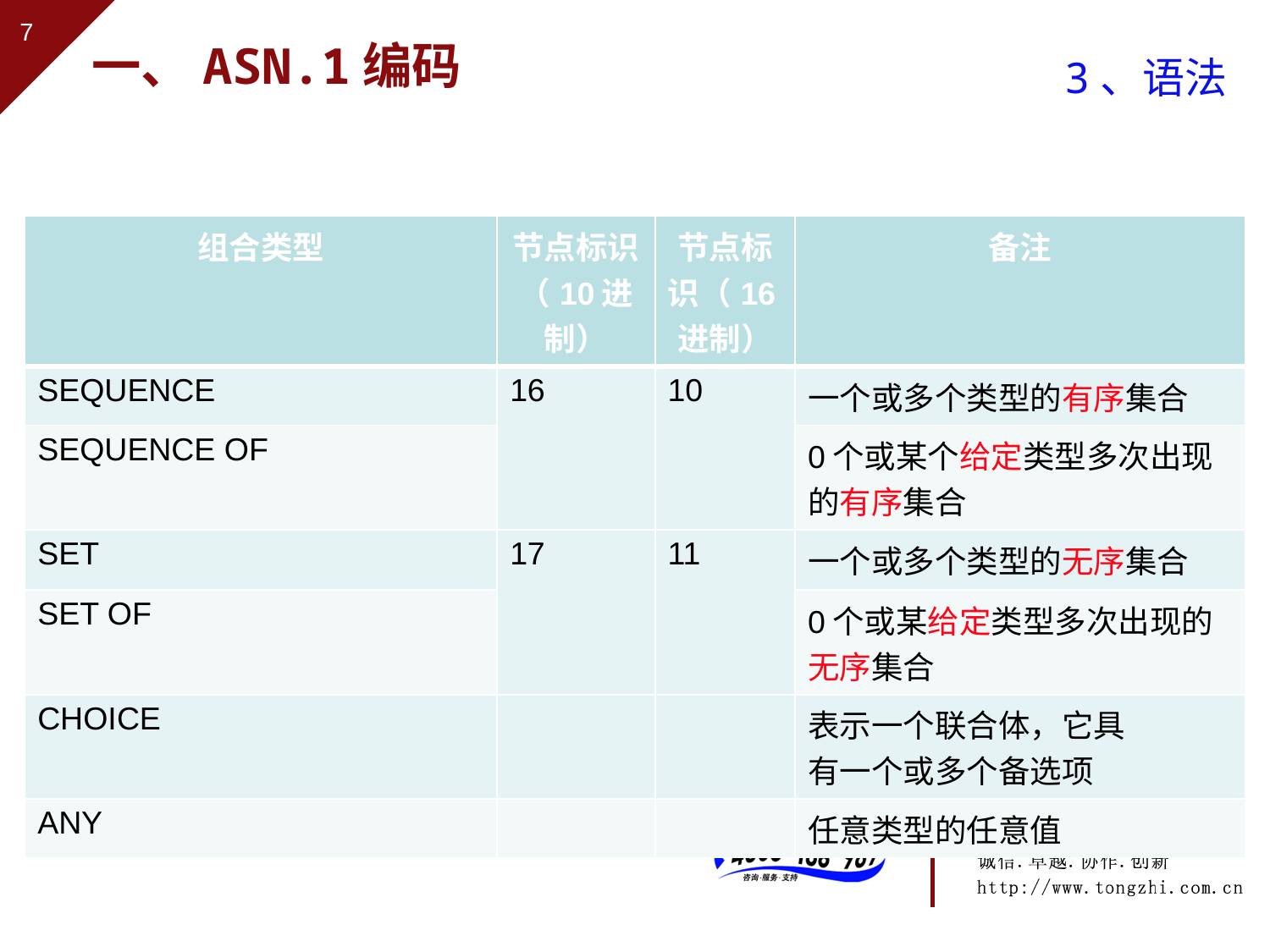

# 一、ASN.1编码
3、语法
| 组合类型 | 节点标识（10进制） | 节点标识（16进制） | 备注 |
| --- | --- | --- | --- |
| SEQUENCE | 16 | 10 | 一个或多个类型的有序集合 |
| SEQUENCE OF |  |  | 0个或某个给定类型多次出现的有序集合 |
| SET | 17 | 11 | 一个或多个类型的无序集合 |
| SET OF |  |  | 0个或某给定类型多次出现的无序集合 |
| CHOICE |  |  | 表示一个联合体，它具 有一个或多个备选项 |
| ANY |  |  | 任意类型的任意值 |